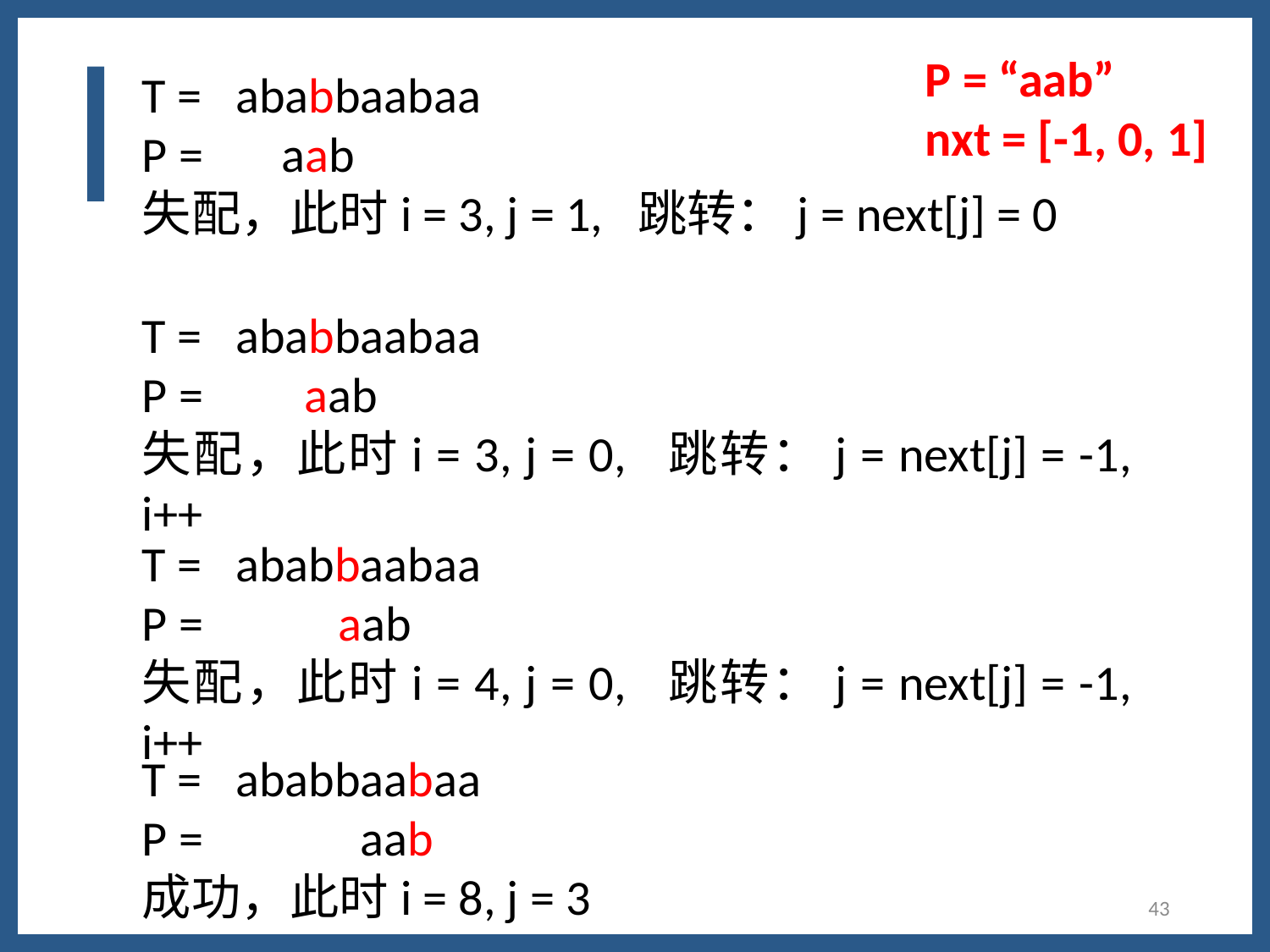

P = “aab”
nxt = [-1, 0, 1]
T =   ababbaabaa
P =       aab
失配，此时i = 3, j = 1,  跳转：j = next[j] = 0
T =   ababbaabaa
P =         aab
失配，此时i = 3, j = 0,  跳转：j = next[j] = -1, i++
T =   ababbaabaa
P =            aab
失配，此时i = 4, j = 0,  跳转：j = next[j] = -1, i++
T =   ababbaabaa
P =              aab
成功，此时i = 8, j = 3
43